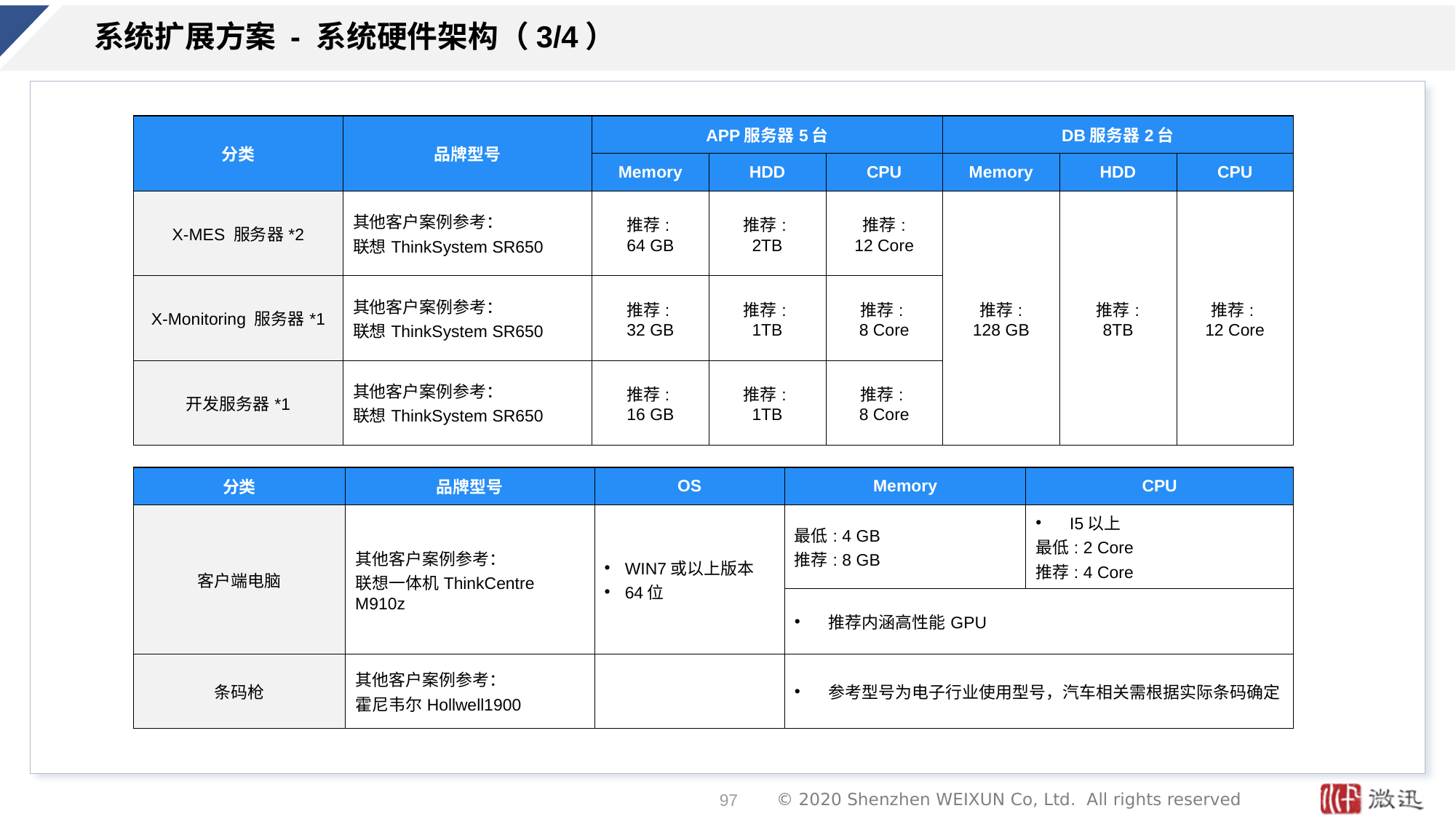

# 系统扩展方案 - 系统硬件架构（3/4）
| 分类 | 品牌型号 | APP服务器5台 |  |  | DB服务器2台 |  |  |
| --- | --- | --- | --- | --- | --- | --- | --- |
|  |  | Memory | HDD | CPU | Memory | HDD | CPU |
| X-MES 服务器\*2 | 其他客户案例参考： 联想ThinkSystem SR650 | 推荐: 64 GB | 推荐: 2TB | 推荐: 12 Core | 推荐: 128 GB | 推荐: 8TB | 推荐: 12 Core |
| X-Monitoring 服务器\*1 | 其他客户案例参考： 联想ThinkSystem SR650 | 推荐: 32 GB | 推荐: 1TB | 推荐: 8 Core |  |  |  |
| 开发服务器\*1 | 其他客户案例参考： 联想ThinkSystem SR650 | 推荐: 16 GB | 推荐: 1TB | 推荐: 8 Core |  |  |  |
| 分类 | 品牌型号 | OS | Memory | CPU |
| --- | --- | --- | --- | --- |
| 客户端电脑 | 其他客户案例参考： 联想一体机ThinkCentre M910z | WIN7或以上版本 64位 | 最低: 4 GB 推荐: 8 GB | I5以上 最低: 2 Core 推荐: 4 Core |
|  |  |  | 推荐内涵高性能GPU |  |
| 条码枪 | 其他客户案例参考： 霍尼韦尔Hollwell1900 |  | 参考型号为电子行业使用型号，汽车相关需根据实际条码确定 |  |
97